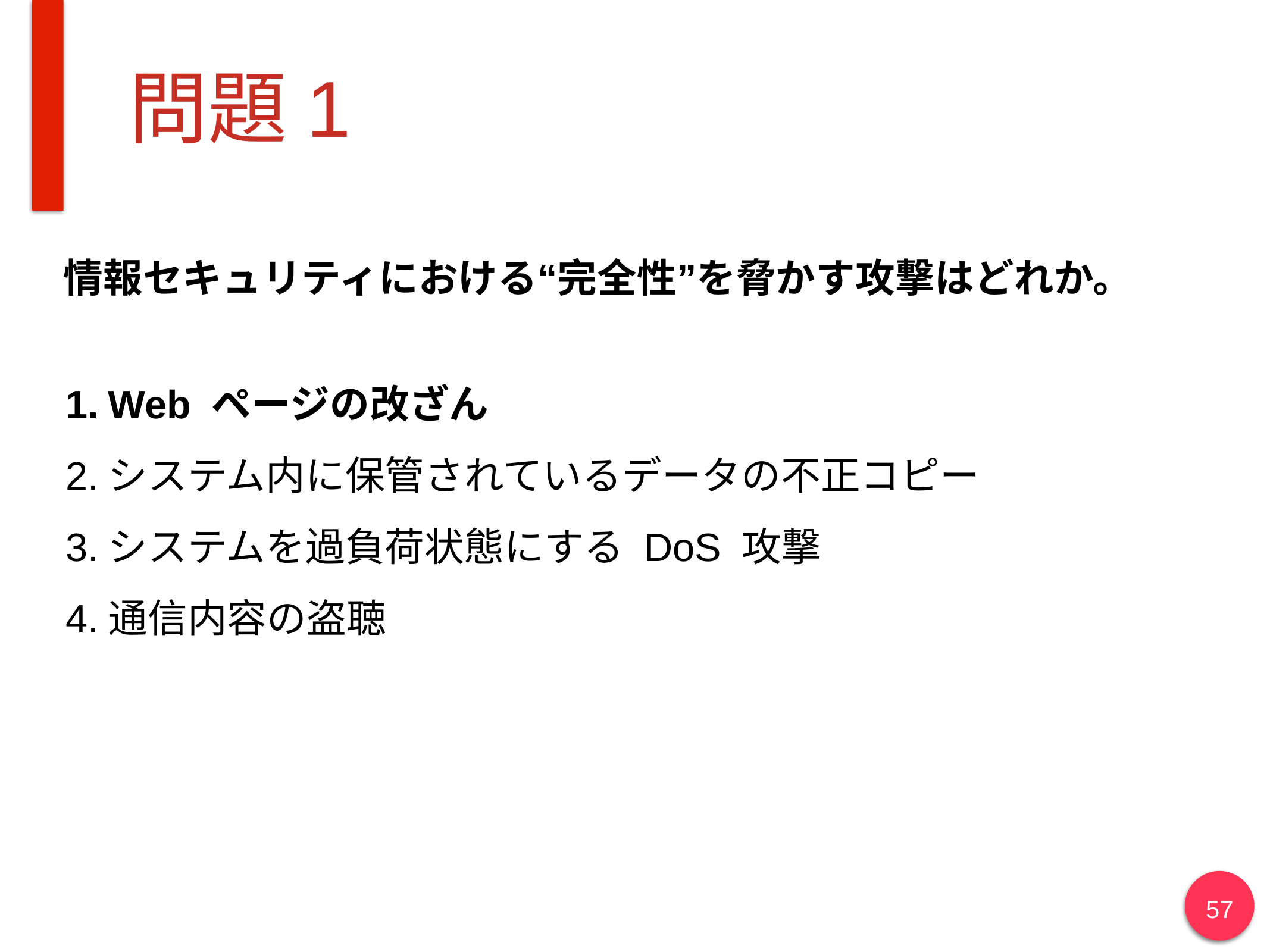

# 問題1
情報セキュリティにおける“完全性”を脅かす攻撃はどれか。

Web ページの改ざん
システム内に保管されているデータの不正コピー
システムを過負荷状態にする DoS 攻撃
通信内容の盗聴
57